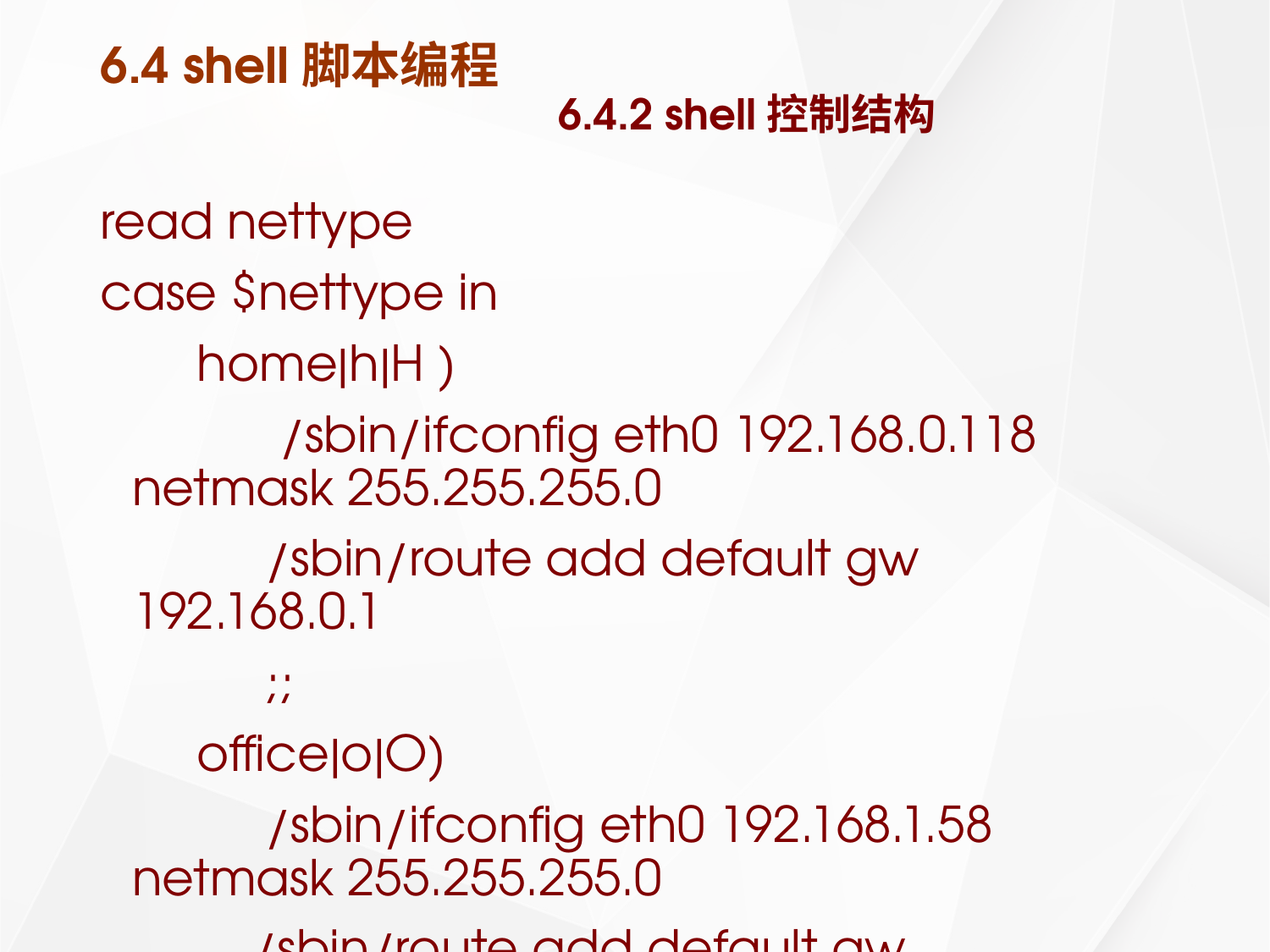

# 6.4 shell脚本编程 6.4.2 shell控制结构
read nettype
case $nettype in
       home|h|H )
             /sbin/ifconfig eth0 192.168.0.118 netmask 255.255.255.0
            /sbin/route add default gw 192.168.0.1
            ;;
       office|o|O)
            /sbin/ifconfig eth0 192.168.1.58 netmask 255.255.255.0
           /sbin/route add default gw 192.168.1.1
           ;;